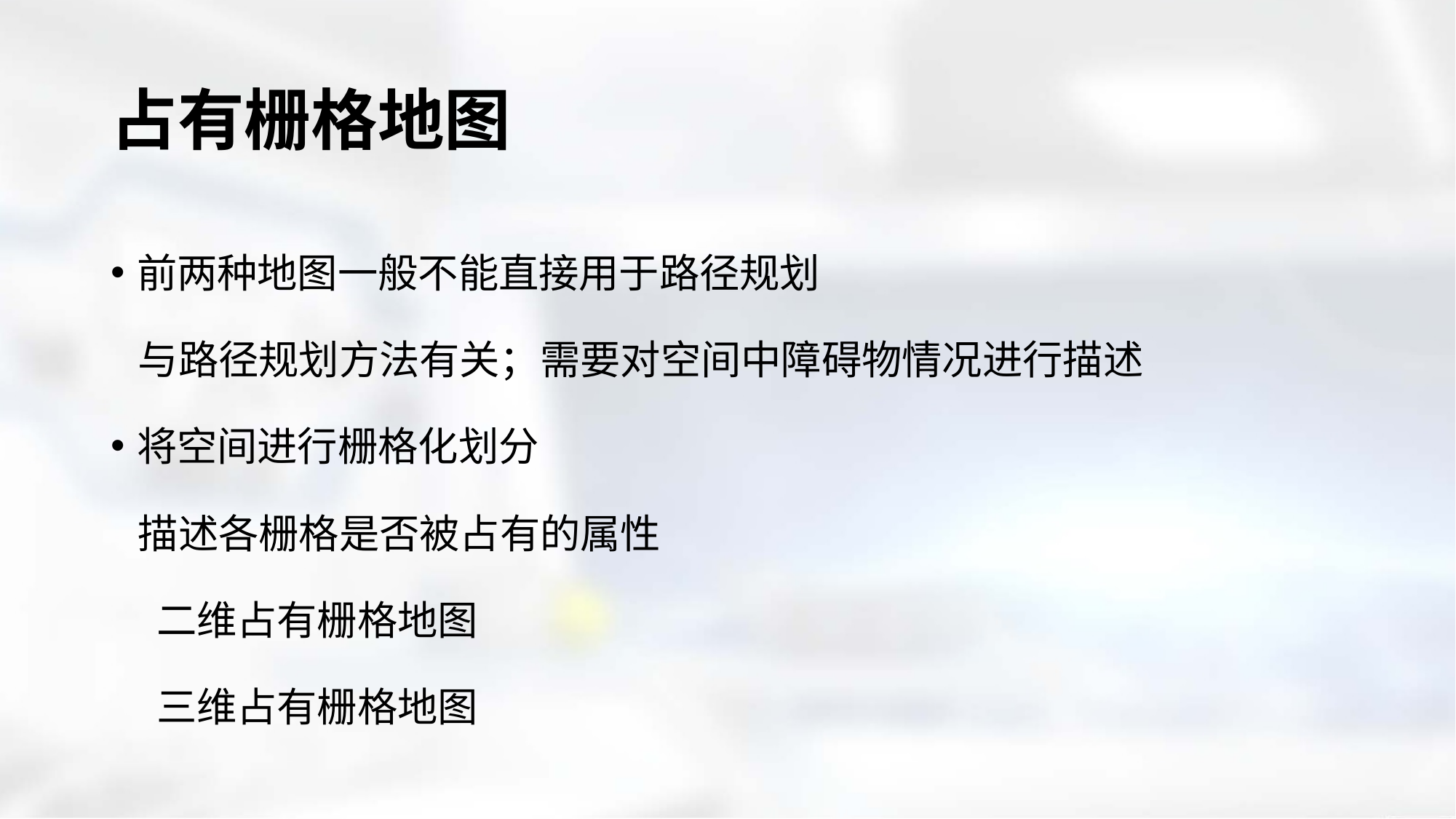

# 占有栅格地图
前两种地图一般不能直接用于路径规划
  与路径规划方法有关；需要对空间中障碍物情况进行描述
将空间进行栅格化划分
  描述各栅格是否被占有的属性
    二维占有栅格地图
    三维占有栅格地图